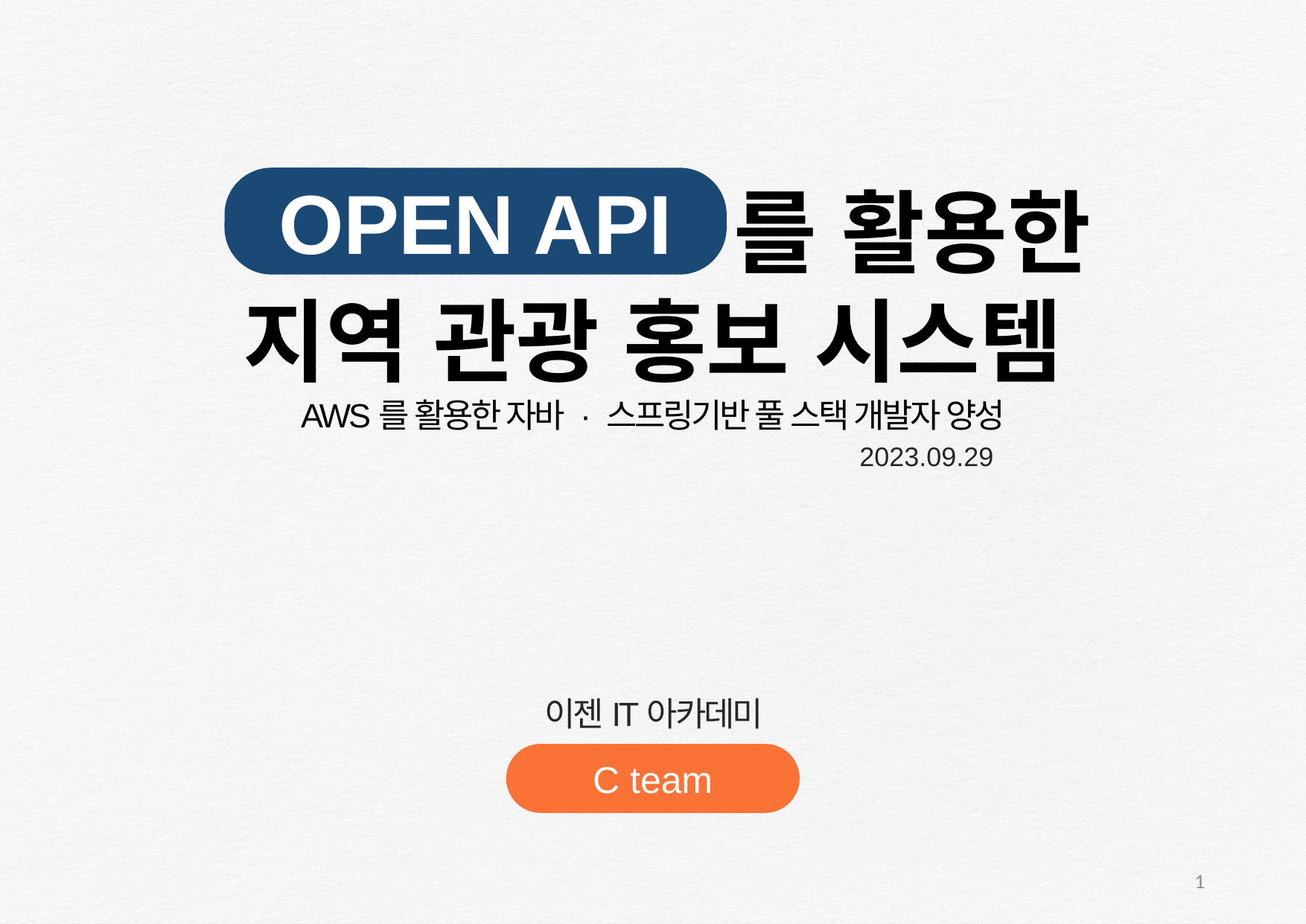

OPEN API
  를 활용한
지역 관광 홍보 시스템
AWS를 활용한 자바 · 스프링기반 풀 스택 개발자 양성
2023.09.29
이젠IT아카데미
C team
1